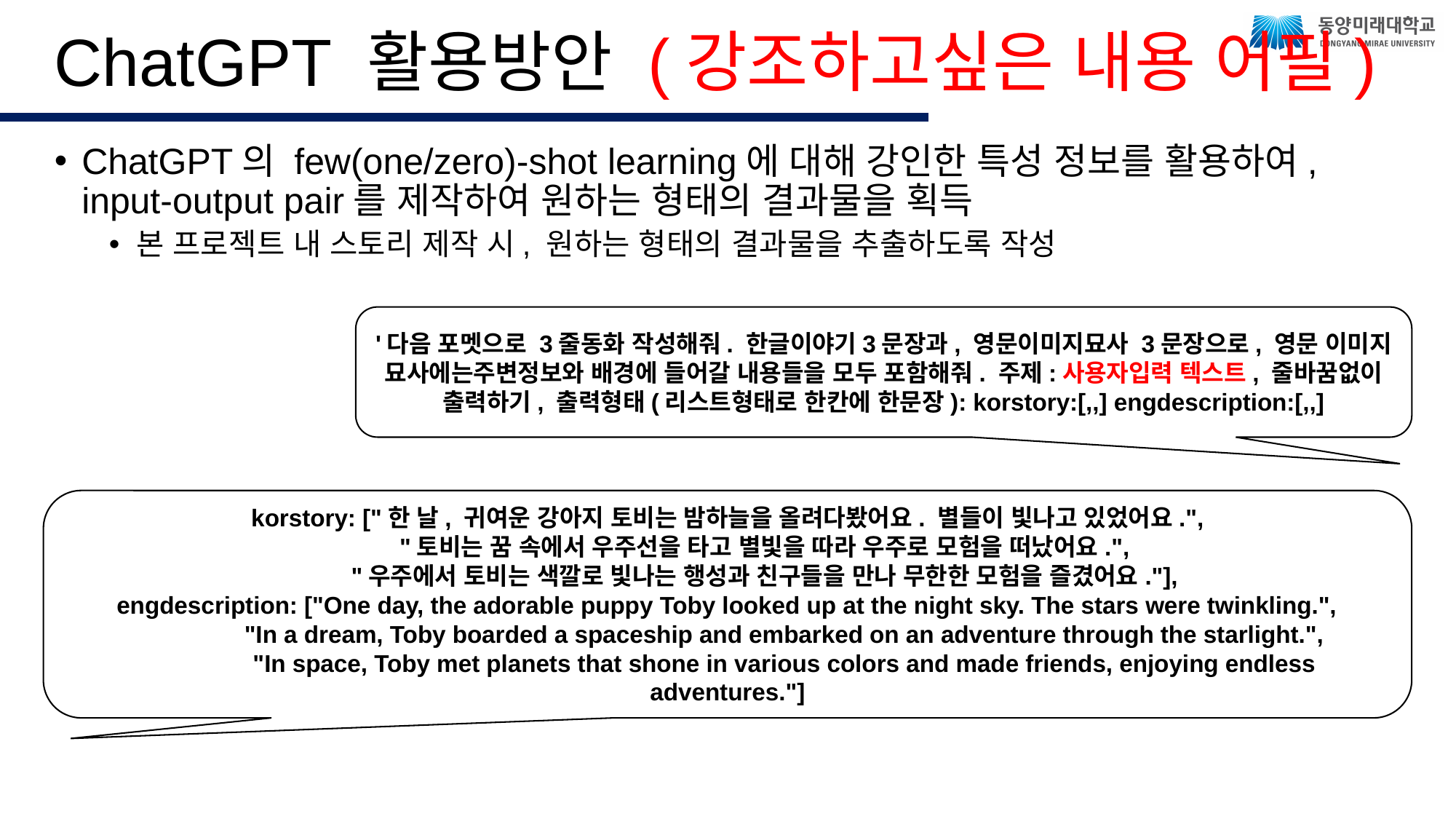

# ChatGPT 활용방안 (강조하고싶은 내용 어필)
ChatGPT의 few(one/zero)-shot learning에 대해 강인한 특성 정보를 활용하여, input-output pair를 제작하여 원하는 형태의 결과물을 획득
본 프로젝트 내 스토리 제작 시, 원하는 형태의 결과물을 추출하도록 작성
'다음 포멧으로 3줄동화 작성해줘. 한글이야기3문장과, 영문이미지묘사 3문장으로, 영문 이미지 묘사에는주변정보와 배경에 들어갈 내용들을 모두 포함해줘. 주제:사용자입력 텍스트, 줄바꿈없이 출력하기, 출력형태(리스트형태로 한칸에 한문장): korstory:[,,] engdescription:[,,]
korstory: ["한 날, 귀여운 강아지 토비는 밤하늘을 올려다봤어요. 별들이 빛나고 있었어요.",
           "토비는 꿈 속에서 우주선을 타고 별빛을 따라 우주로 모험을 떠났어요.",
           "우주에서 토비는 색깔로 빛나는 행성과 친구들을 만나 무한한 모험을 즐겼어요."],
engdescription: ["One day, the adorable puppy Toby looked up at the night sky. The stars were twinkling.",
                 "In a dream, Toby boarded a spaceship and embarked on an adventure through the starlight.",
                 "In space, Toby met planets that shone in various colors and made friends, enjoying endless adventures."]